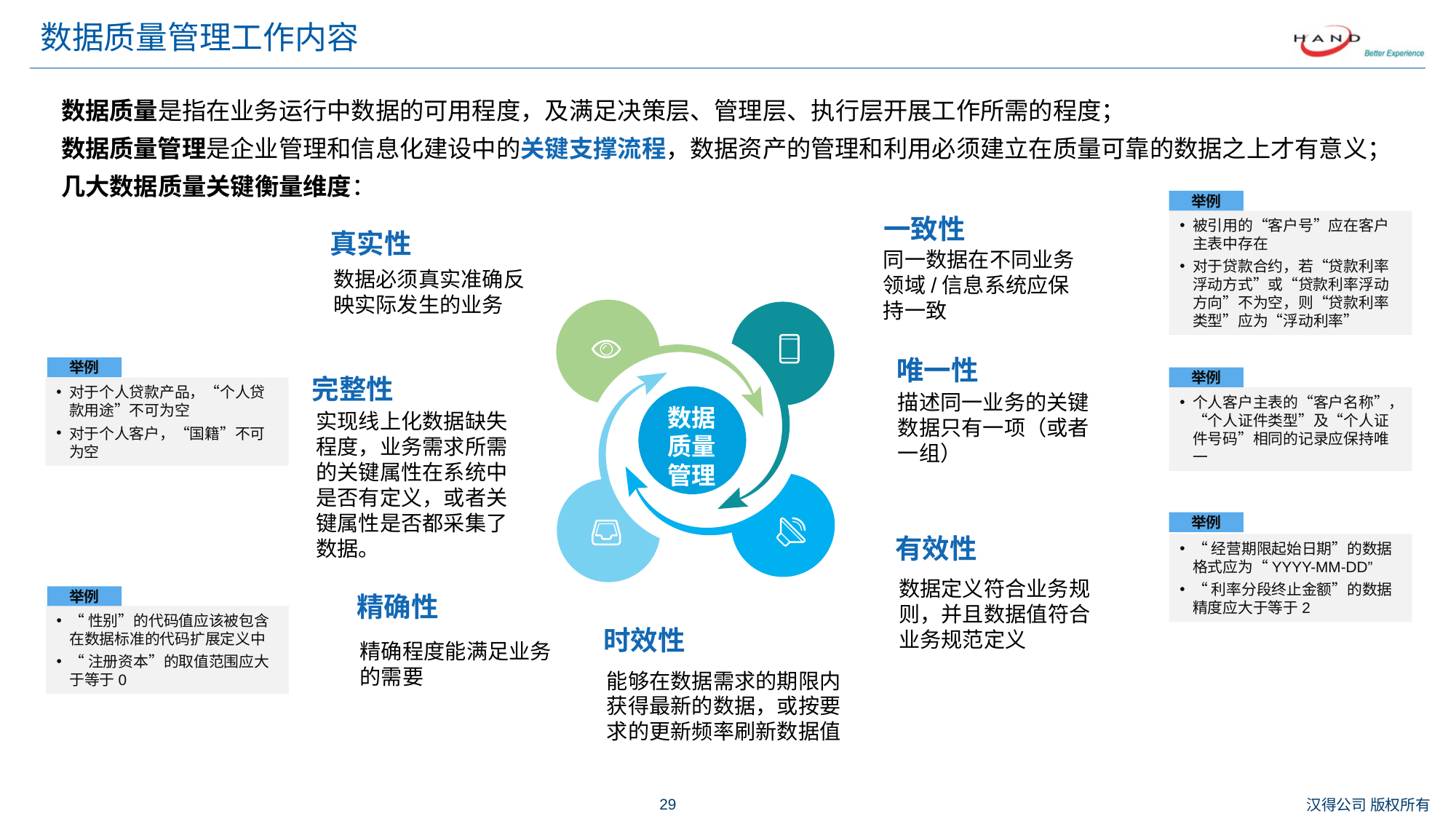

# 数据质量管理工作内容
数据质量是指在业务运行中数据的可用程度，及满足决策层、管理层、执行层开展工作所需的程度；
数据质量管理是企业管理和信息化建设中的关键支撑流程，数据资产的管理和利用必须建立在质量可靠的数据之上才有意义；
几大数据质量关键衡量维度：
举例
一致性
被引用的“客户号”应在客户主表中存在
对于贷款合约，若“贷款利率浮动方式”或“贷款利率浮动方向”不为空，则“贷款利率类型”应为“浮动利率”
真实性
同一数据在不同业务领域/信息系统应保持一致
数据必须真实准确反映实际发生的业务

数据
质量
管理

唯一性
举例
完整性
举例
对于个人贷款产品，“个人贷款用途”不可为空
对于个人客户，“国籍”不可为空
描述同一业务的关键数据只有一项（或者一组）
个人客户主表的“客户名称”，“个人证件类型”及“个人证件号码”相同的记录应保持唯一
实现线上化数据缺失程度，业务需求所需的关键属性在系统中是否有定义，或者关键属性是否都采集了数据。
举例
有效性
“经营期限起始日期”的数据格式应为“YYYY-MM-DD”
“利率分段终止金额”的数据精度应大于等于2
数据定义符合业务规则，并且数据值符合业务规范定义
精确性
举例
“性别”的代码值应该被包含在数据标准的代码扩展定义中
“注册资本”的取值范围应大于等于0
时效性
精确程度能满足业务的需要
能够在数据需求的期限内获得最新的数据，或按要求的更新频率刷新数据值